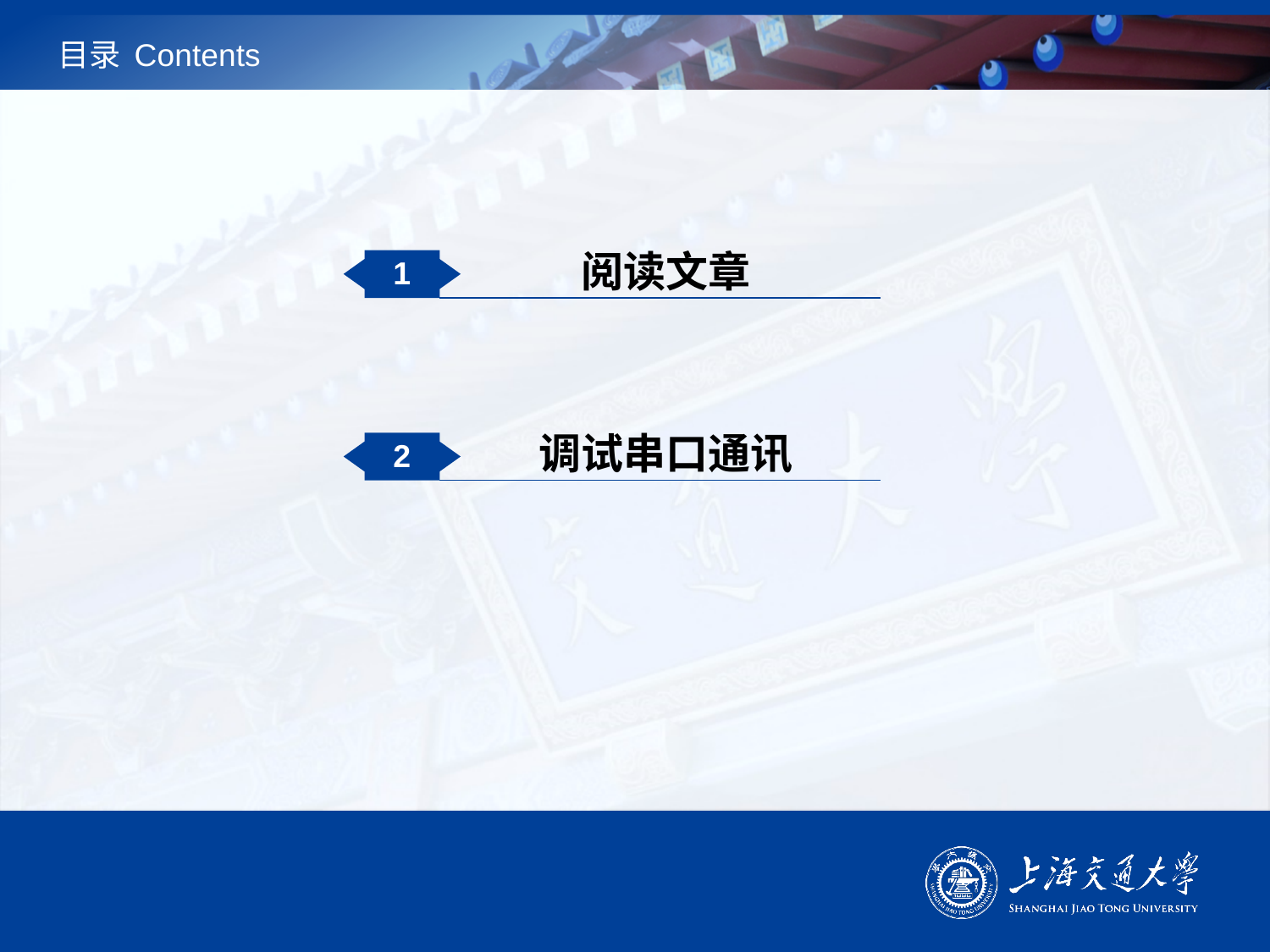

# 目录 Contents
阅读文章
1

调试串口通讯
2